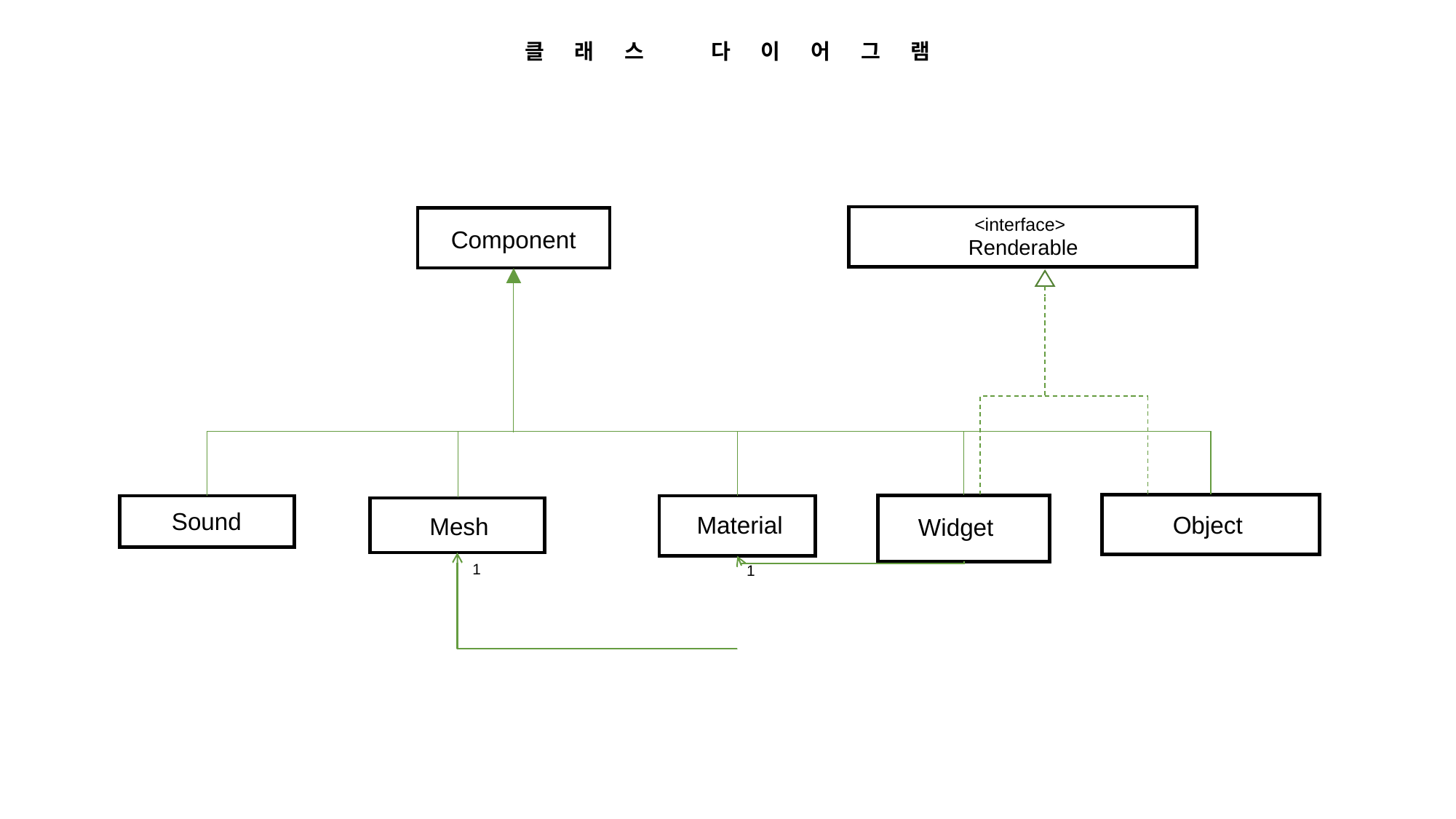

클래스 다이어그램

Renderable
<interface>

Component

Object

Widget

Sound

Material

Mesh
1
1